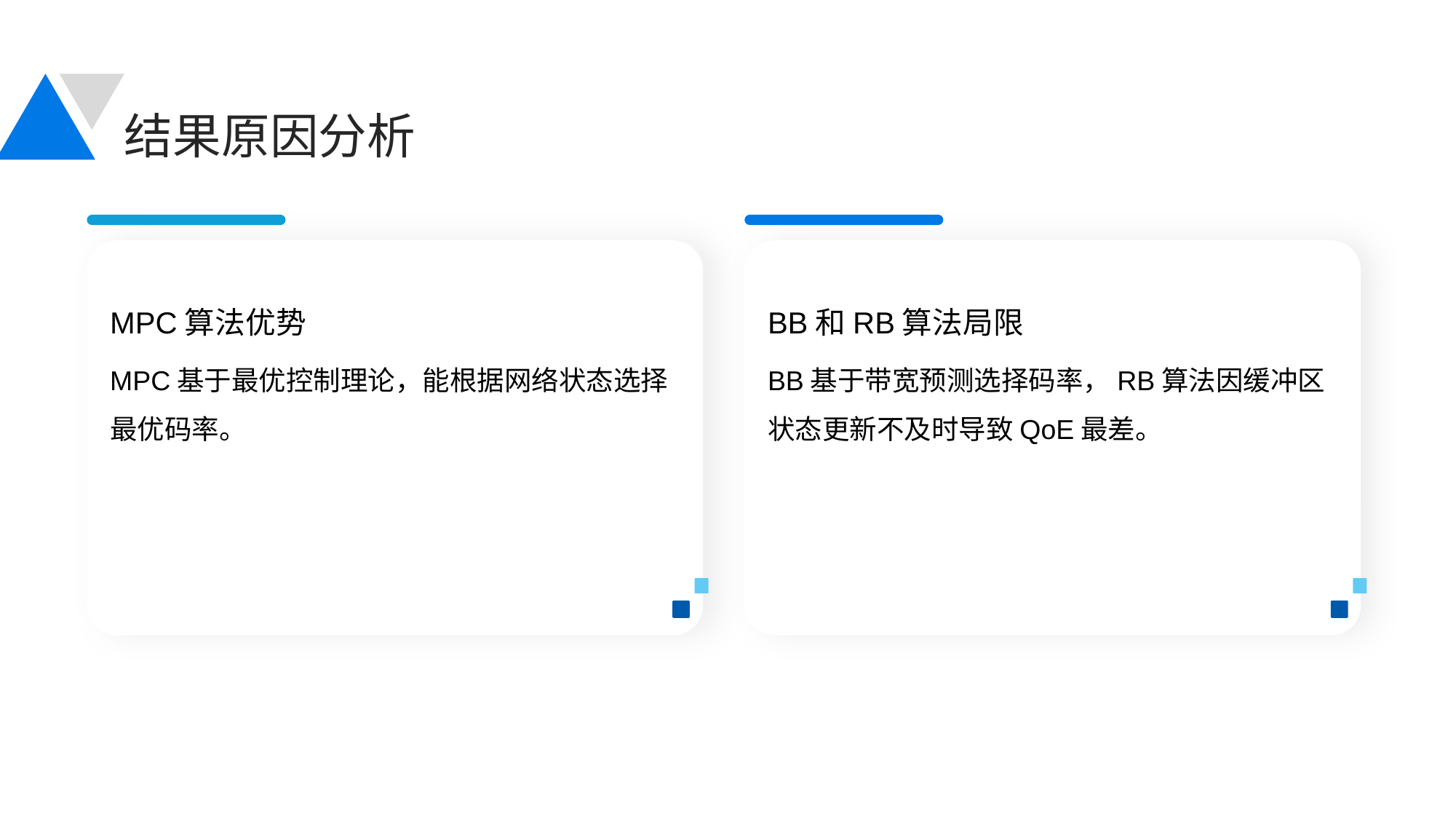

结果原因分析

MPC算法优势
BB和RB算法局限
MPC基于最优控制理论，能根据网络状态选择最优码率。
BB基于带宽预测选择码率，RB算法因缓冲区状态更新不及时导致QoE最差。